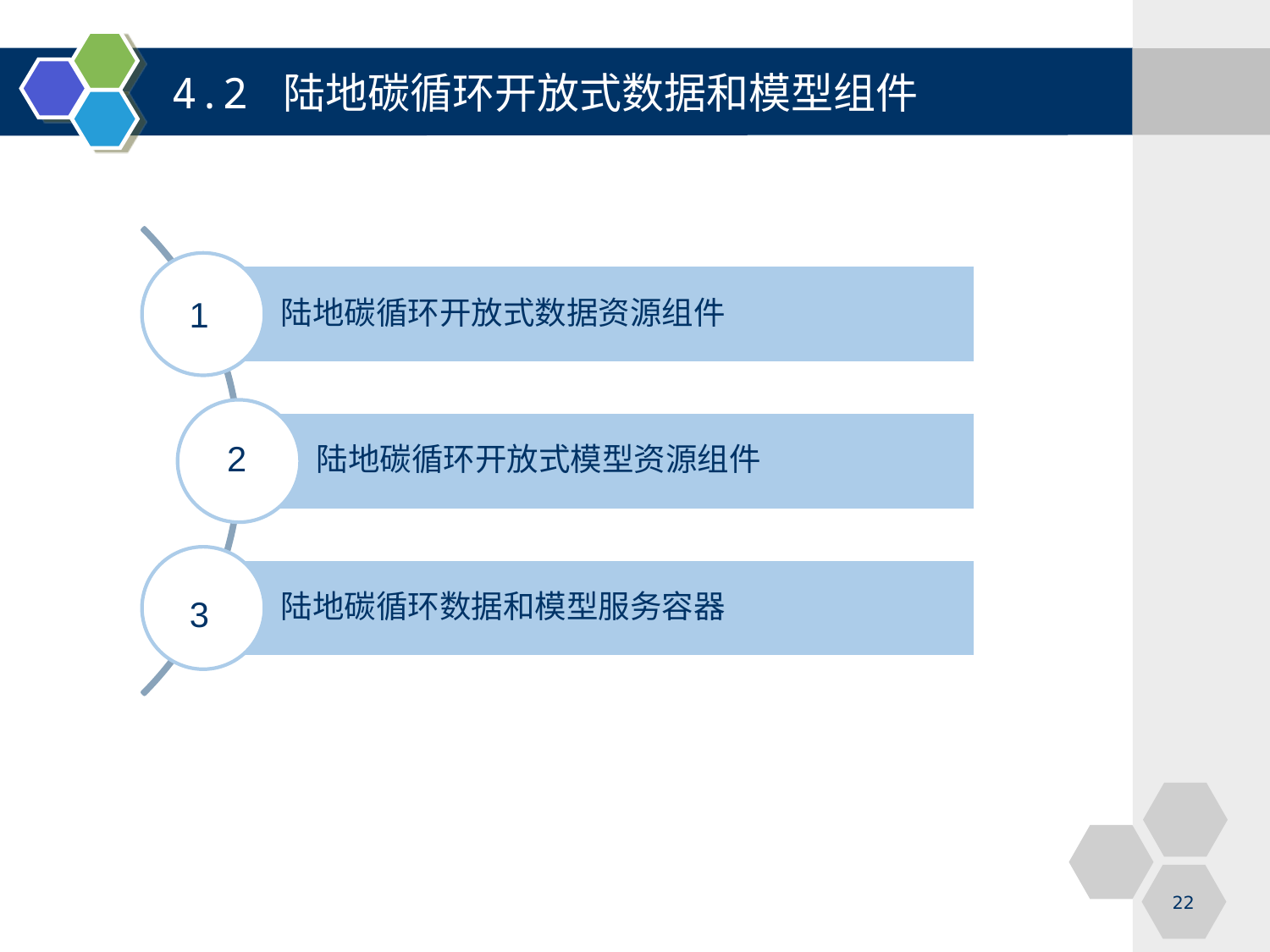

4.2 陆地碳循环开放式数据和模型组件
陆地碳循环开放式数据资源组件
陆地碳循环开放式模型资源组件
陆地碳循环数据和模型服务容器
1
2
3
22